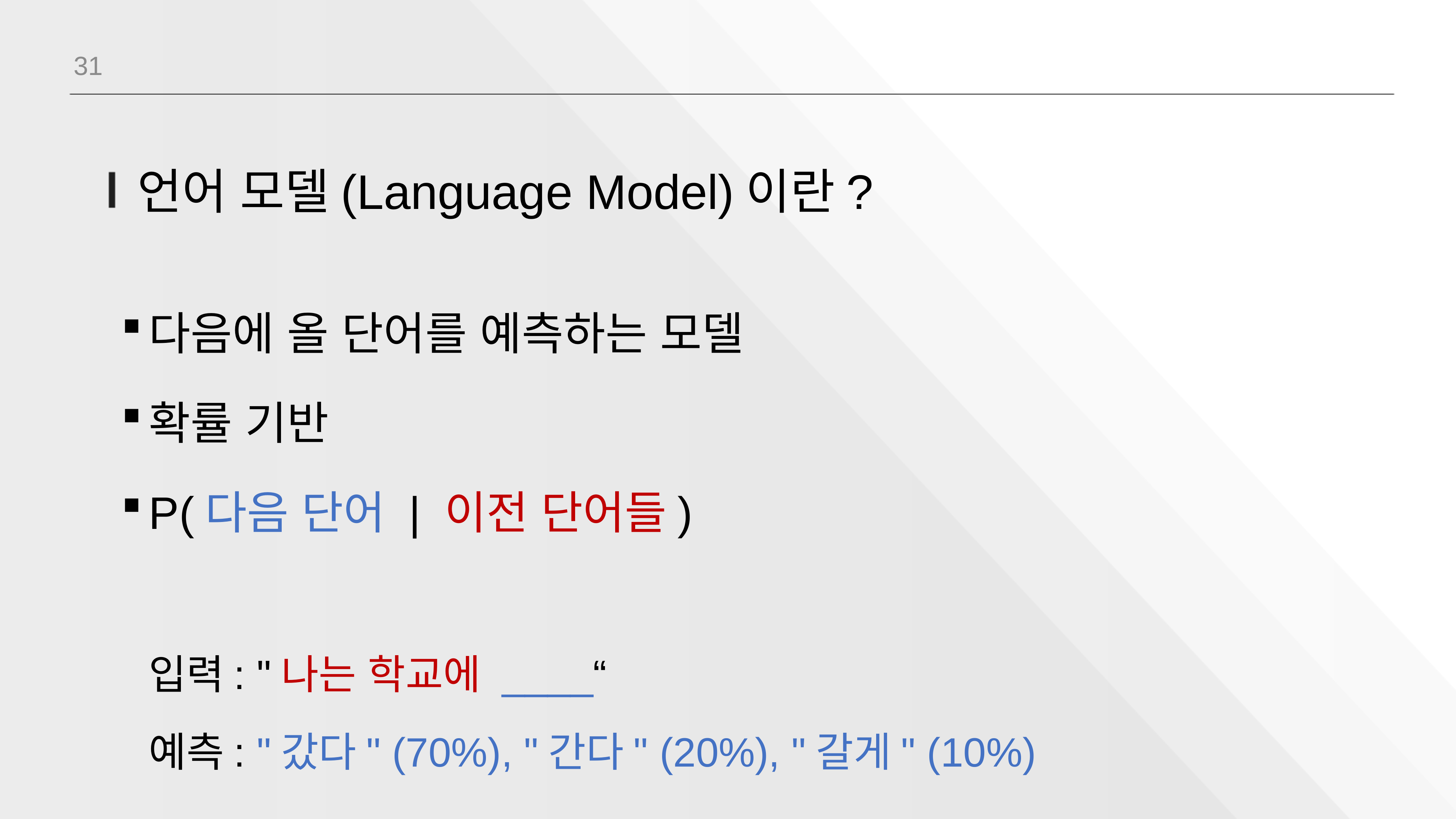

31
# 언어 모델(Language Model)이란?
다음에 올 단어를 예측하는 모델
확률 기반
P(다음 단어 | 이전 단어들)
입력: "나는 학교에 ____“
예측: "갔다" (70%), "간다" (20%), "갈게" (10%)